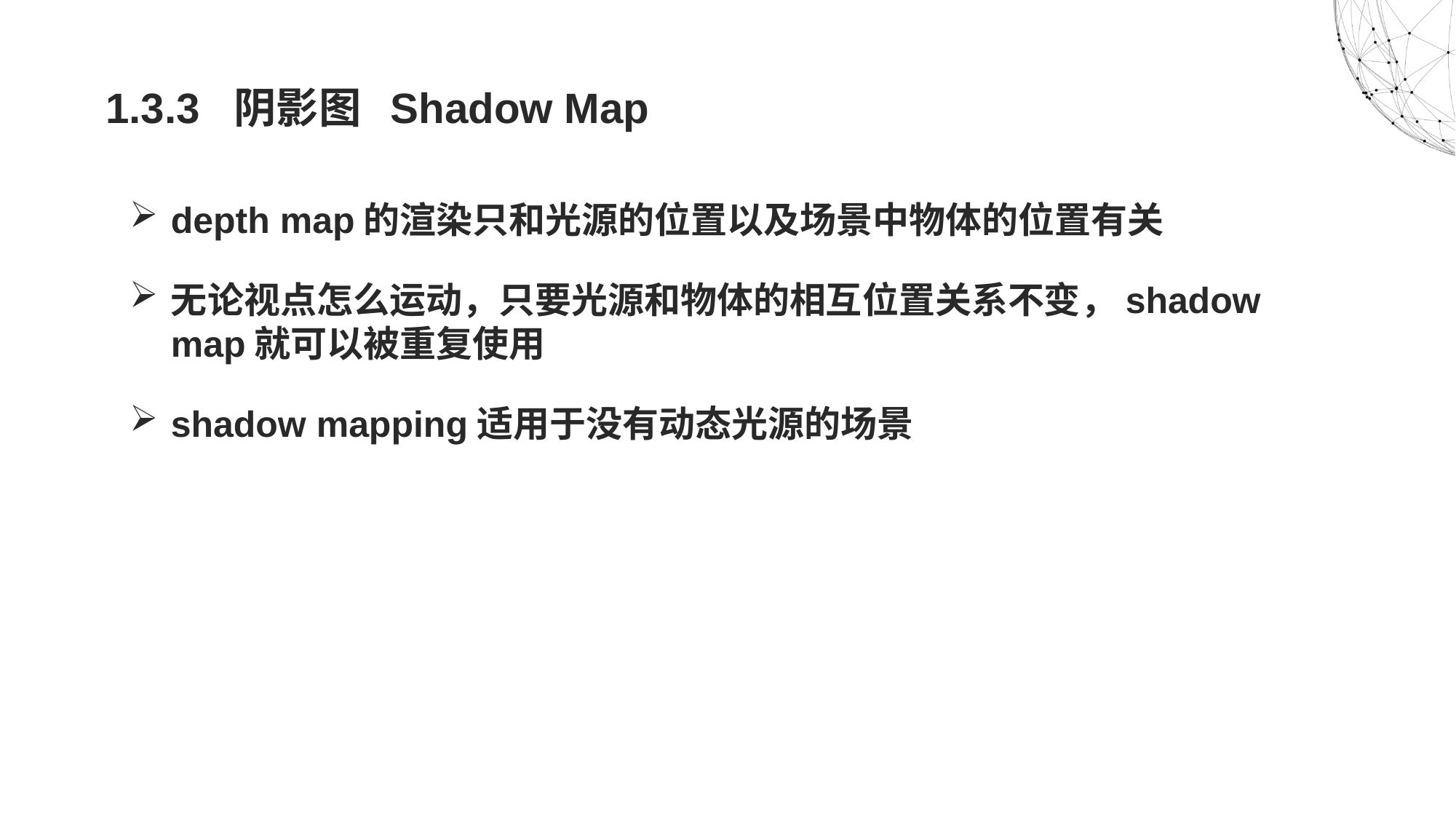

# 1.3.3  阴影图  Shadow Map
depth map的渲染只和光源的位置以及场景中物体的位置有关
无论视点怎么运动，只要光源和物体的相互位置关系不变，shadow map就可以被重复使用
shadow mapping适用于没有动态光源的场景